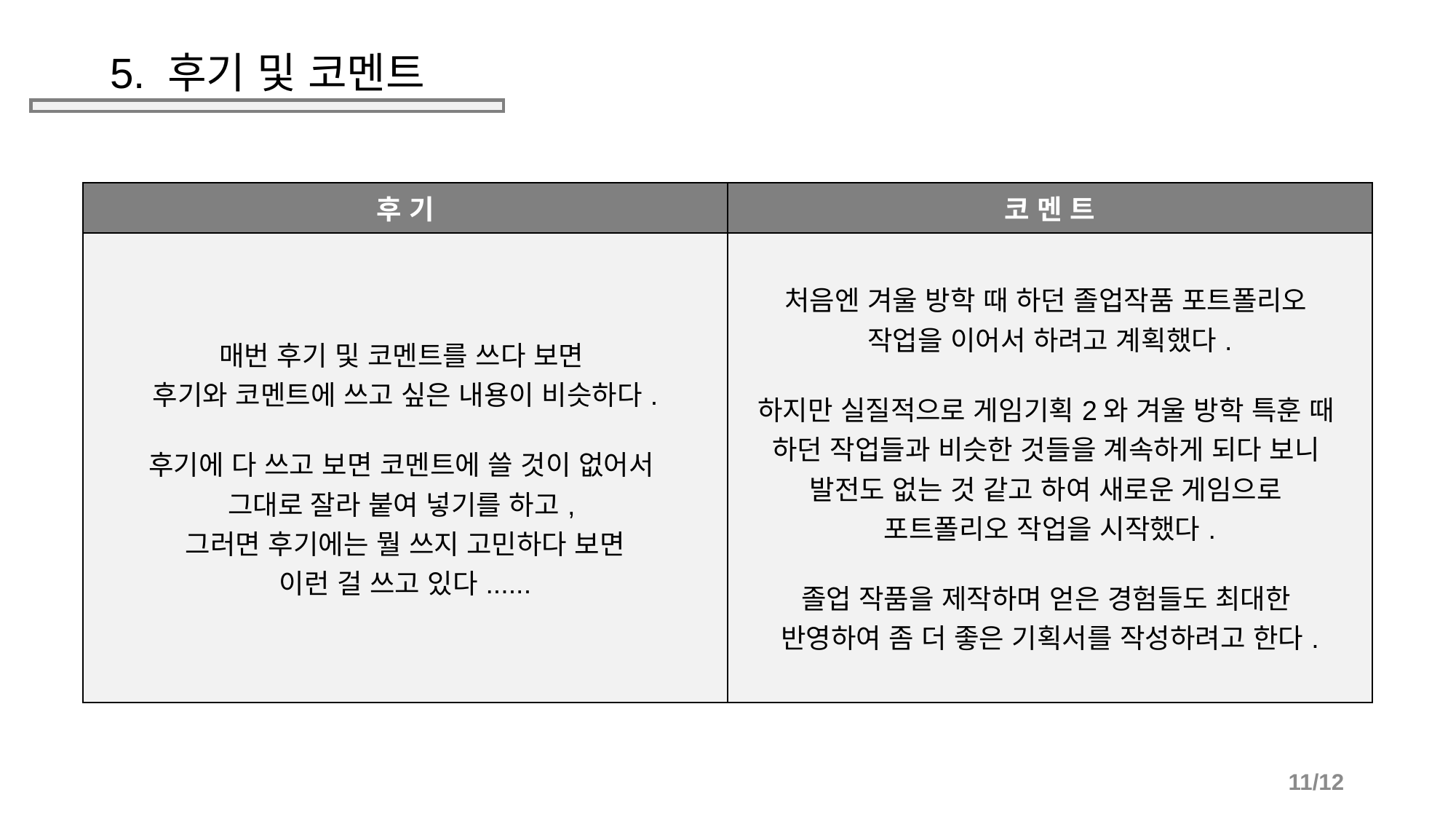

# 5. 후기 및 코멘트
| 후 기 | 코 멘 트 |
| --- | --- |
| 매번 후기 및 코멘트를 쓰다 보면 후기와 코멘트에 쓰고 싶은 내용이 비슷하다. 후기에 다 쓰고 보면 코멘트에 쓸 것이 없어서 그대로 잘라 붙여 넣기를 하고, 그러면 후기에는 뭘 쓰지 고민하다 보면 이런 걸 쓰고 있다...... | 처음엔 겨울 방학 때 하던 졸업작품 포트폴리오 작업을 이어서 하려고 계획했다. 하지만 실질적으로 게임기획2와 겨울 방학 특훈 때 하던 작업들과 비슷한 것들을 계속하게 되다 보니 발전도 없는 것 같고 하여 새로운 게임으로 포트폴리오 작업을 시작했다. 졸업 작품을 제작하며 얻은 경험들도 최대한 반영하여 좀 더 좋은 기획서를 작성하려고 한다. |
11/12